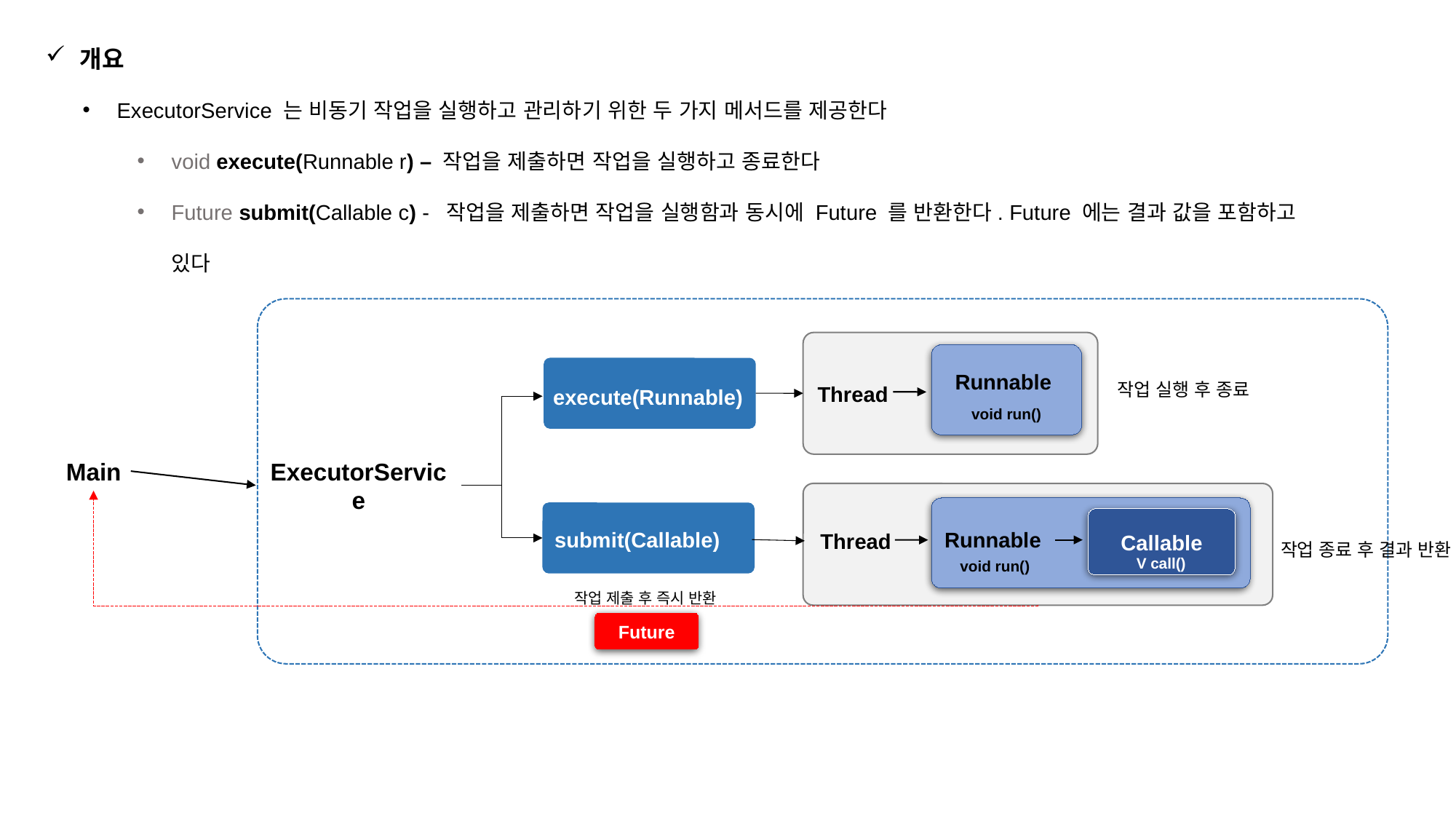

개요
ExecutorService 는 비동기 작업을 실행하고 관리하기 위한 두 가지 메서드를 제공한다
void execute(Runnable r) – 작업을 제출하면 작업을 실행하고 종료한다
Future submit(Callable c) -  작업을 제출하면 작업을 실행함과 동시에 Future 를 반환한다. Future 에는 결과 값을 포함하고 있다

Runnable
작업 실행 후 종료
Thread
execute(Runnable)
void run()
Main
ExecutorService

Callable
submit(Callable)
Runnable
Thread
작업 종료 후 결과 반환
V call()
void run()
작업 제출 후 즉시 반환
Future